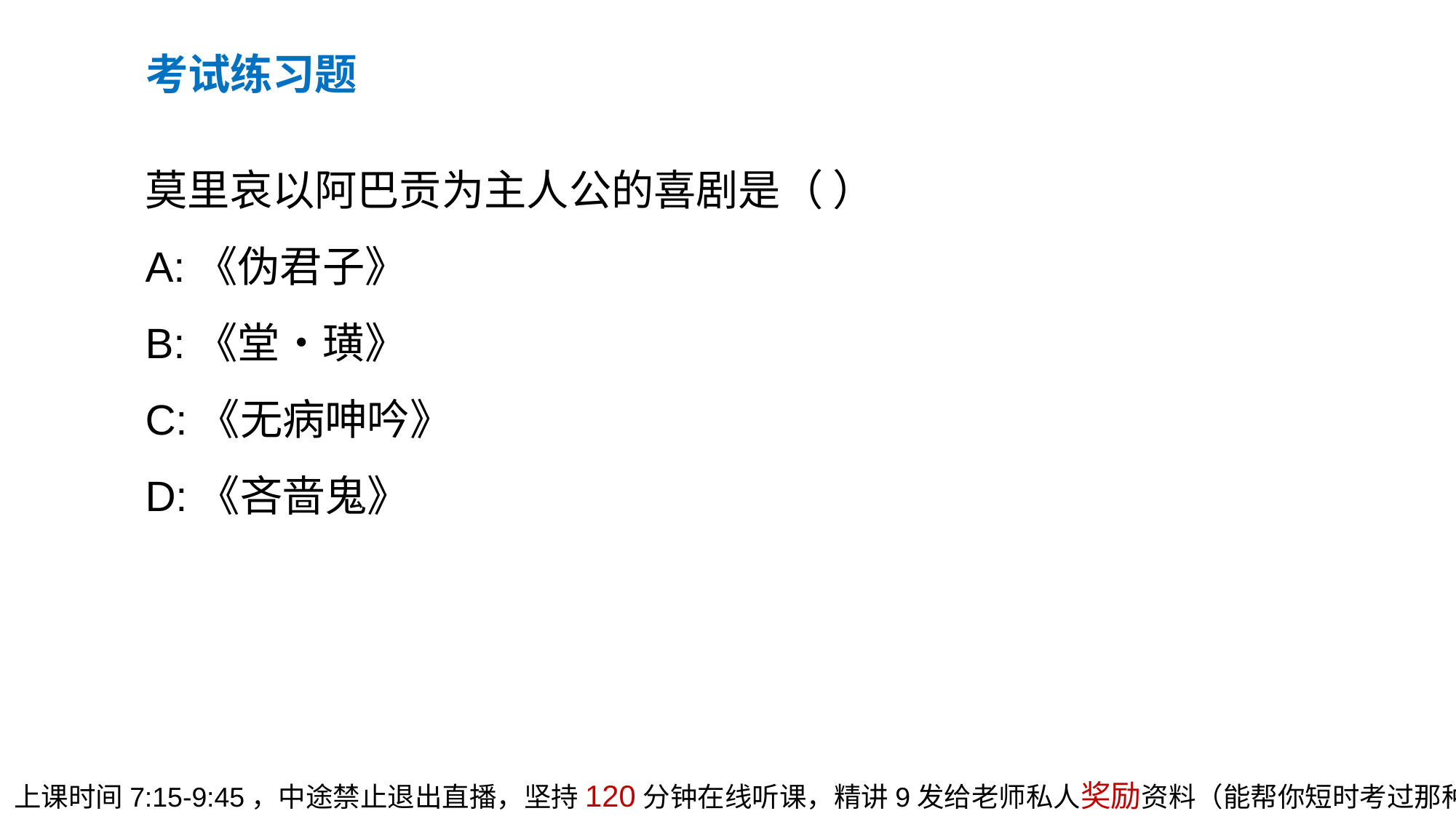

考试练习题
莫里哀以阿巴贡为主人公的喜剧是（ ）
A:《伪君子》
B:《堂•璜》
C:《无病呻吟》
D:《吝啬鬼》